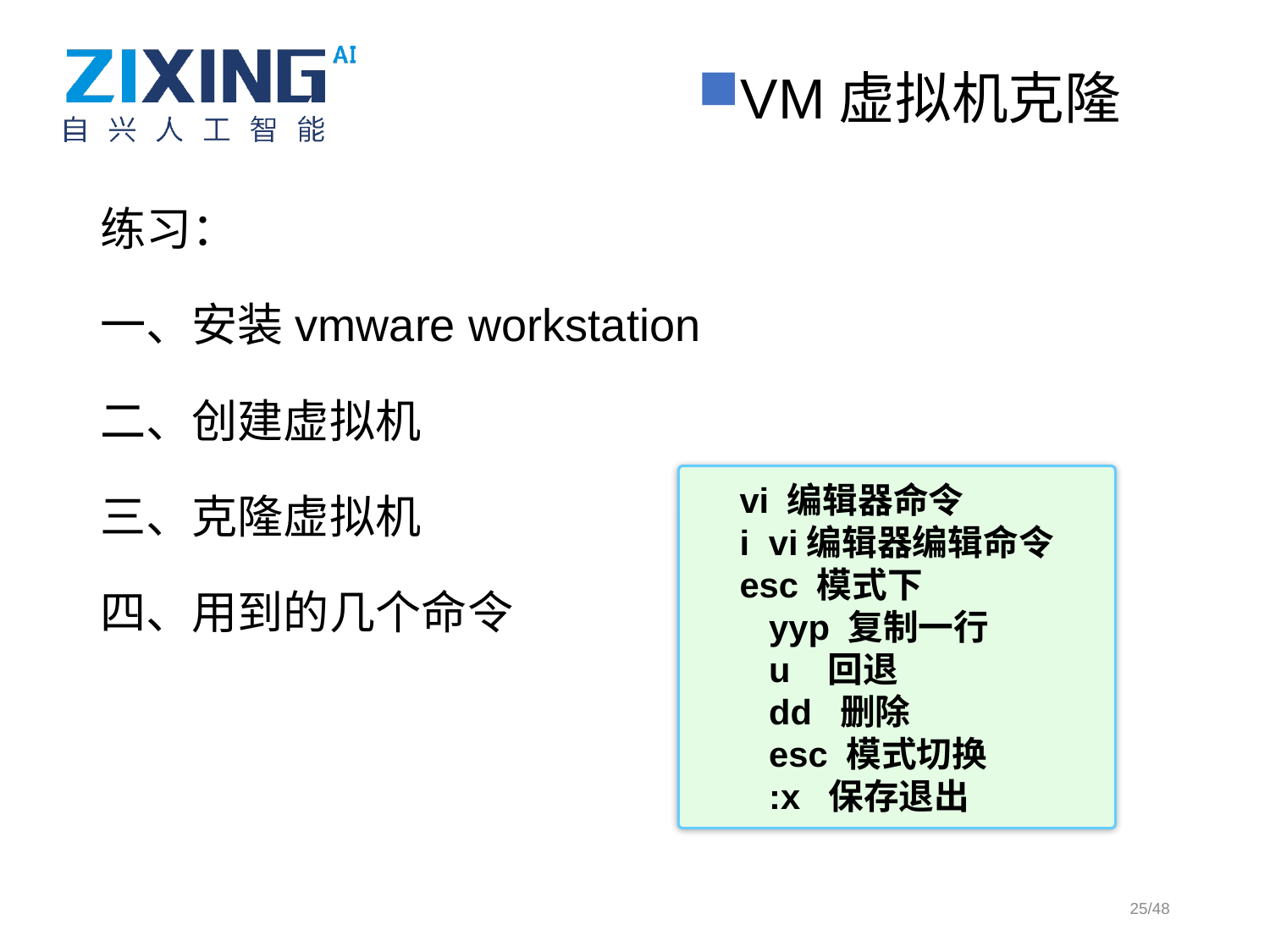

VM虚拟机克隆
练习：
一、安装vmware workstation
二、创建虚拟机
三、克隆虚拟机
四、用到的几个命令

vi 编辑器命令
i  vi编辑器编辑命令
esc 模式下
   yyp 复制一行
   u   回退
   dd  删除
   esc 模式切换
   :x  保存退出
25/48